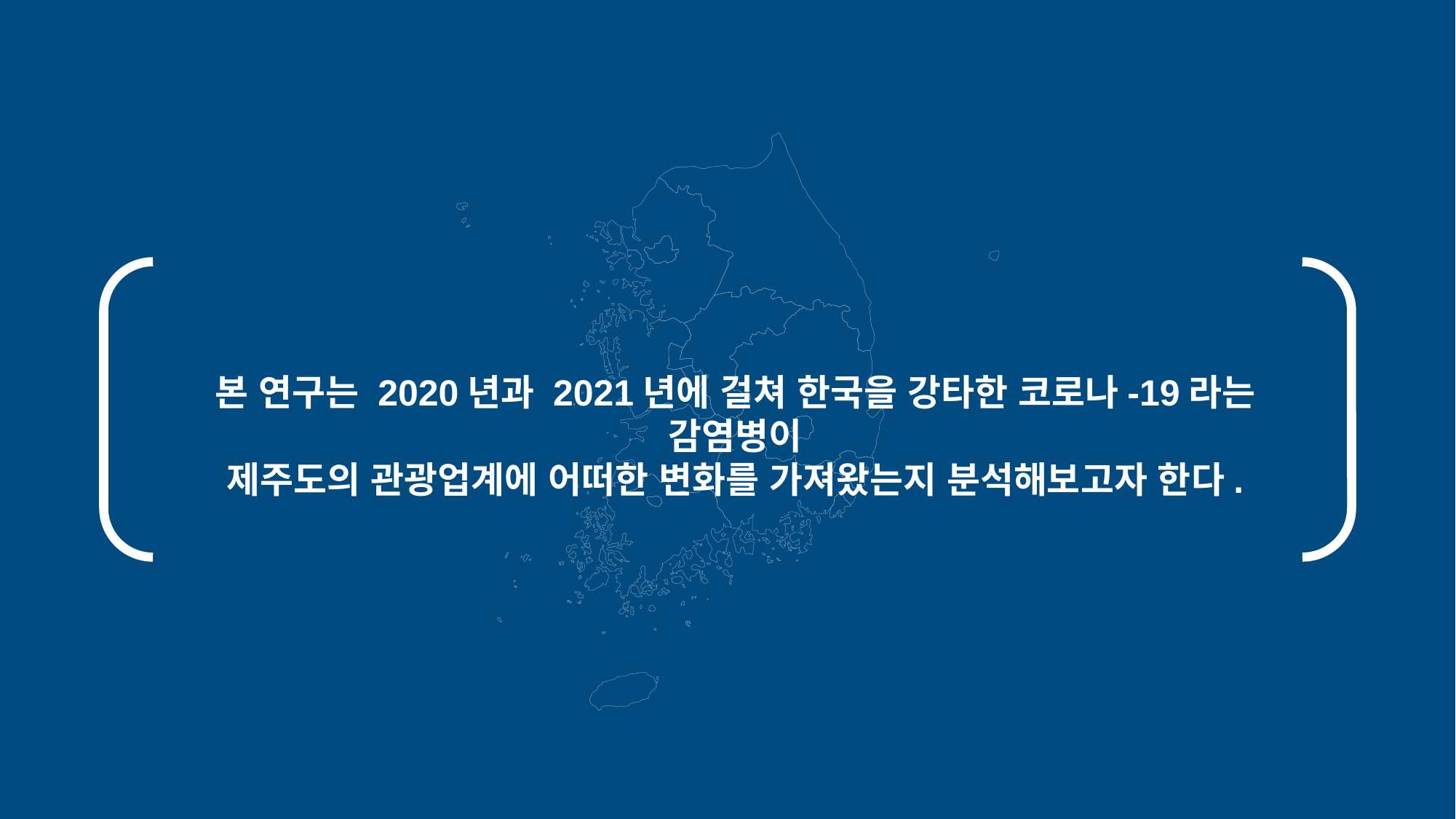

본 연구는 2020년과 2021년에 걸쳐 한국을 강타한 코로나-19라는 감염병이
제주도의 관광업계에 어떠한 변화를 가져왔는지 분석해보고자 한다.